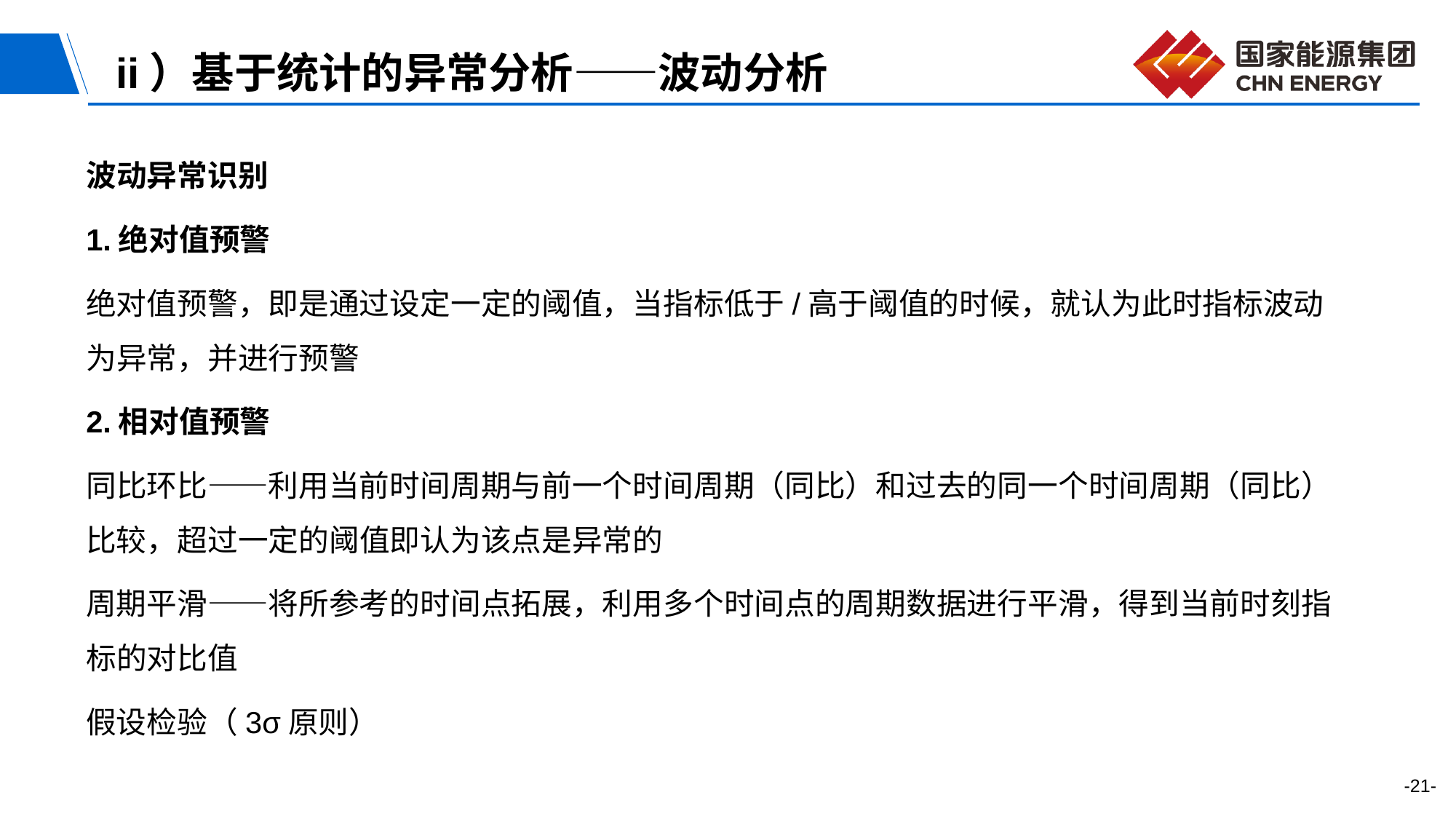

# ii）基于统计的异常分析——波动分析
波动异常识别
1.绝对值预警
绝对值预警，即是通过设定一定的阈值，当指标低于/高于阈值的时候，就认为此时指标波动为异常，并进行预警
2.相对值预警
同比环比——利用当前时间周期与前一个时间周期（同比）和过去的同一个时间周期（同比）比较，超过一定的阈值即认为该点是异常的
周期平滑——将所参考的时间点拓展，利用多个时间点的周期数据进行平滑，得到当前时刻指标的对比值
假设检验（3σ原则）